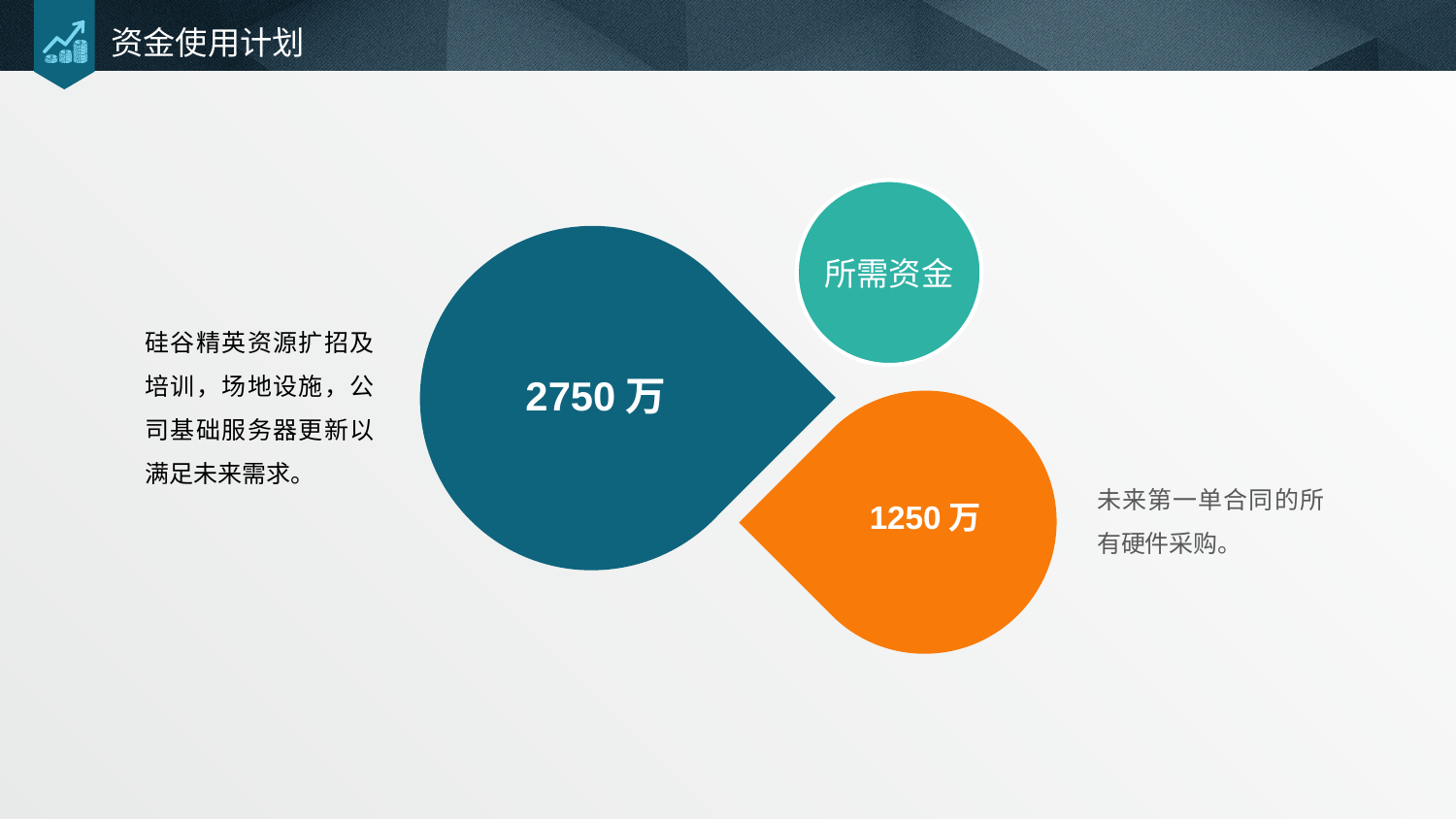

# 资金使用计划

所需资金

硅谷精英资源扩招及培训，场地设施，公司基础服务器更新以满足未来需求。

2750万

未来第一单合同的所有硬件采购。
1250万